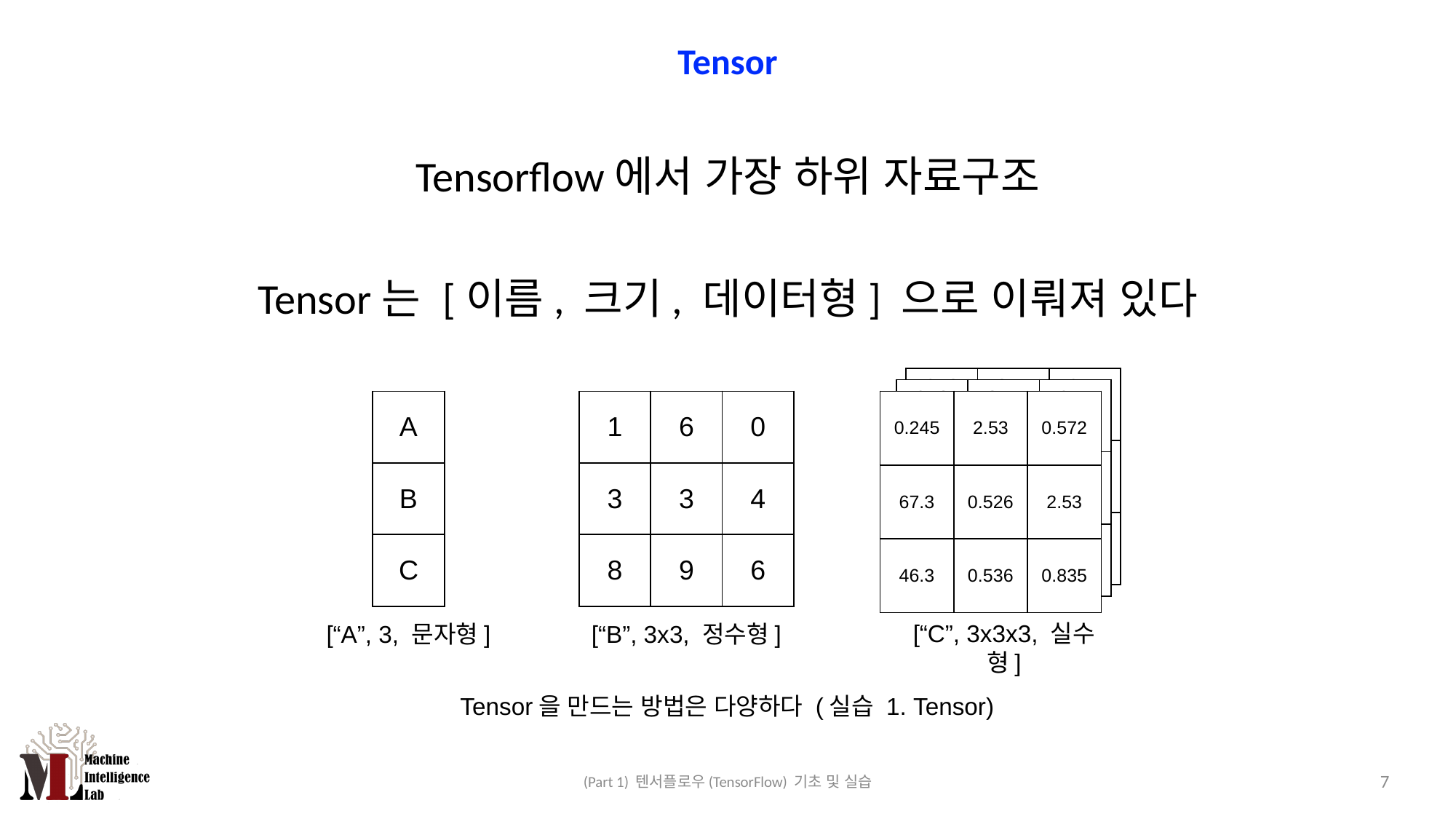

# Tensor
Tensorflow에서 가장 하위 자료구조

Tensor는 [이름, 크기, 데이터형] 으로 이뤄져 있다
| 0.245 | 2.53 | 0.572 |
| --- | --- | --- |
| 67.3 | 0.526 | 2.53 |
| 46.3 | 0.536 | 0.835 |
| 0.245 | 2.53 | 0.572 |
| --- | --- | --- |
| 67.3 | 0.526 | 2.53 |
| 46.3 | 0.536 | 0.835 |
| 0.245 | 2.53 | 0.572 |
| --- | --- | --- |
| 67.3 | 0.526 | 2.53 |
| 46.3 | 0.536 | 0.835 |
| A |
| --- |
| B |
| C |
| 1 | 6 | 0 |
| --- | --- | --- |
| 3 | 3 | 4 |
| 8 | 9 | 6 |
[“C”, 3x3x3, 실수형]
[“A”, 3, 문자형]
[“B”, 3x3, 정수형]
Tensor을 만드는 방법은 다양하다 (실습 1. Tensor)
7
(Part 1) 텐서플로우(TensorFlow) 기초 및 실습